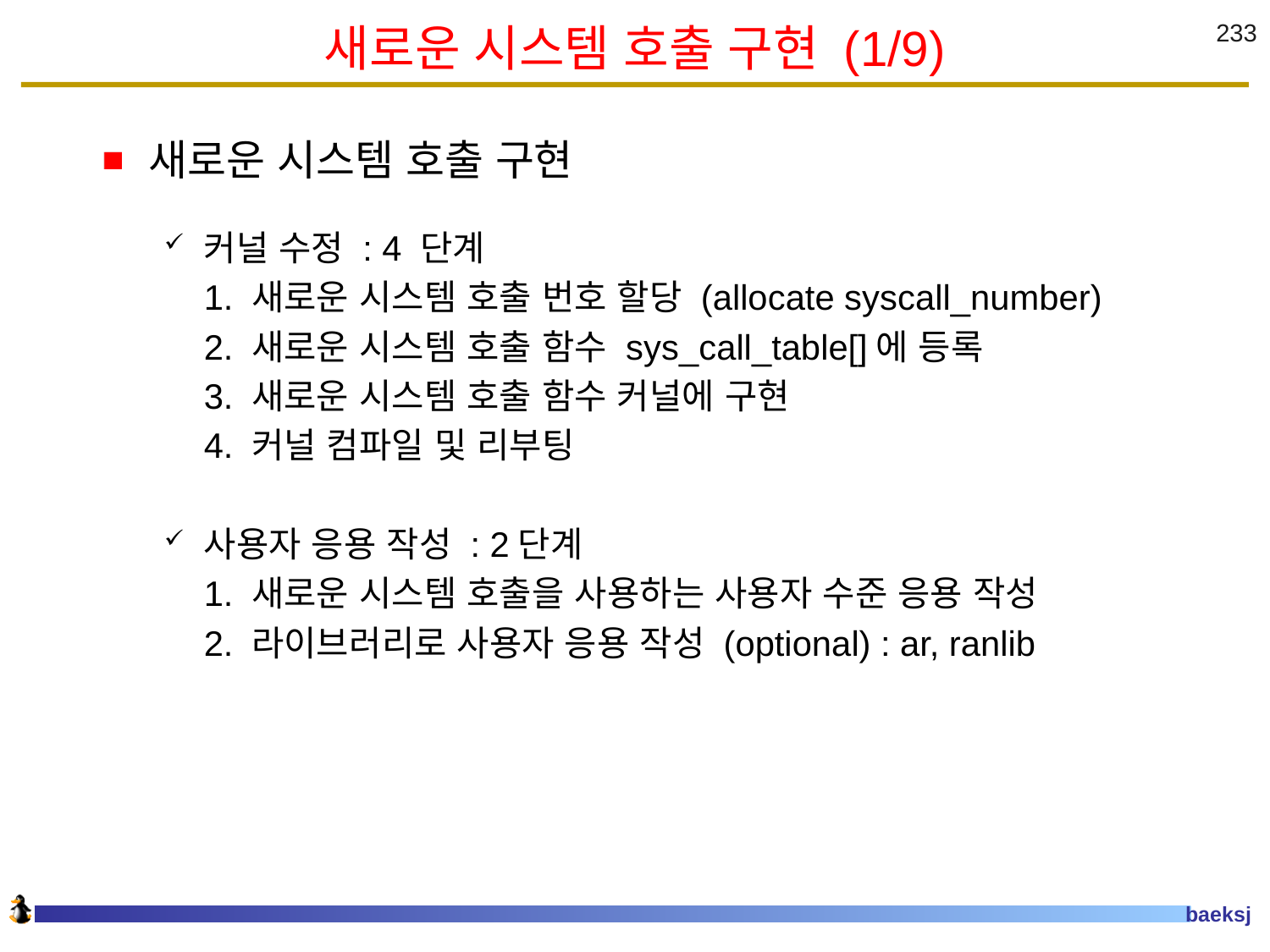

# 새로운 시스템 호출 구현 (1/9)
233
새로운 시스템 호출 구현

커널 수정 : 4 단계
	1. 새로운 시스템 호출 번호 할당 (allocate syscall_number)
	2. 새로운 시스템 호출 함수 sys_call_table[]에 등록
	3. 새로운 시스템 호출 함수 커널에 구현
	4. 커널 컴파일 및 리부팅

사용자 응용 작성 : 2단계
	1. 새로운 시스템 호출을 사용하는 사용자 수준 응용 작성
	2. 라이브러리로 사용자 응용 작성 (optional) : ar, ranlib